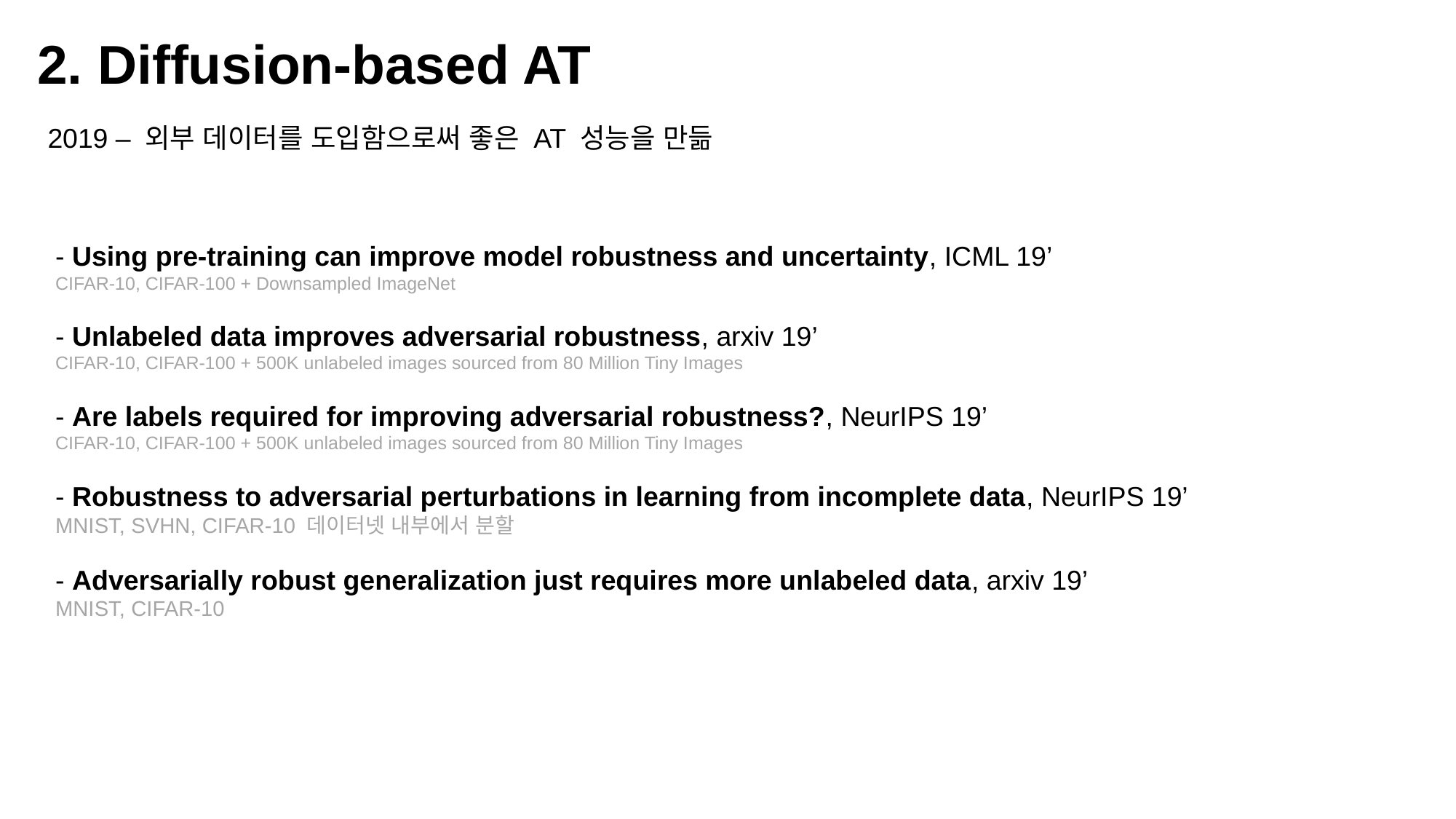

2. Diffusion-based AT
2019 – 외부 데이터를 도입함으로써 좋은 AT 성능을 만듦
- Using pre-training can improve model robustness and uncertainty, ICML 19’
CIFAR-10, CIFAR-100 + Downsampled ImageNet

- Unlabeled data improves adversarial robustness, arxiv 19’
CIFAR-10, CIFAR-100 + 500K unlabeled images sourced from 80 Million Tiny Images

- Are labels required for improving adversarial robustness?, NeurIPS 19’
CIFAR-10, CIFAR-100 + 500K unlabeled images sourced from 80 Million Tiny Images

- Robustness to adversarial perturbations in learning from incomplete data, NeurIPS 19’
MNIST, SVHN, CIFAR-10 데이터넷 내부에서 분할

- Adversarially robust generalization just requires more unlabeled data, arxiv 19’
MNIST, CIFAR-10